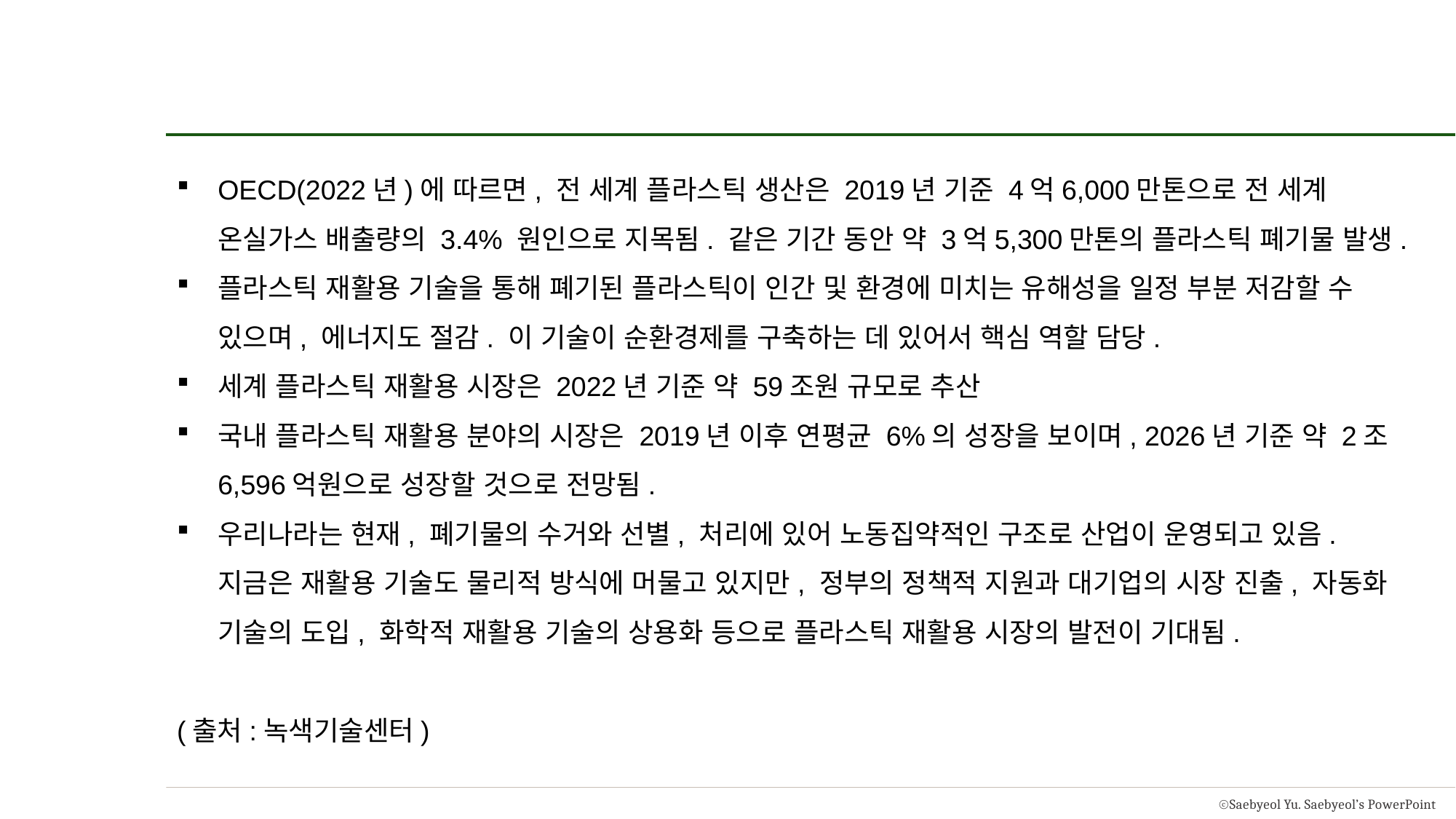

OECD(2022년)에 따르면, 전 세계 플라스틱 생산은 2019년 기준 4억6,000만톤으로 전 세계 온실가스 배출량의 3.4% 원인으로 지목됨. 같은 기간 동안 약 3억5,300만톤의 플라스틱 폐기물 발생.
플라스틱 재활용 기술을 통해 폐기된 플라스틱이 인간 및 환경에 미치는 유해성을 일정 부분 저감할 수 있으며, 에너지도 절감. 이 기술이 순환경제를 구축하는 데 있어서 핵심 역할 담당.
세계 플라스틱 재활용 시장은 2022년 기준 약 59조원 규모로 추산
국내 플라스틱 재활용 분야의 시장은 2019년 이후 연평균 6%의 성장을 보이며, 2026년 기준 약 2조 6,596억원으로 성장할 것으로 전망됨.
우리나라는 현재, 폐기물의 수거와 선별, 처리에 있어 노동집약적인 구조로 산업이 운영되고 있음. 지금은 재활용 기술도 물리적 방식에 머물고 있지만, 정부의 정책적 지원과 대기업의 시장 진출, 자동화 기술의 도입, 화학적 재활용 기술의 상용화 등으로 플라스틱 재활용 시장의 발전이 기대됨.

(출처:녹색기술센터)